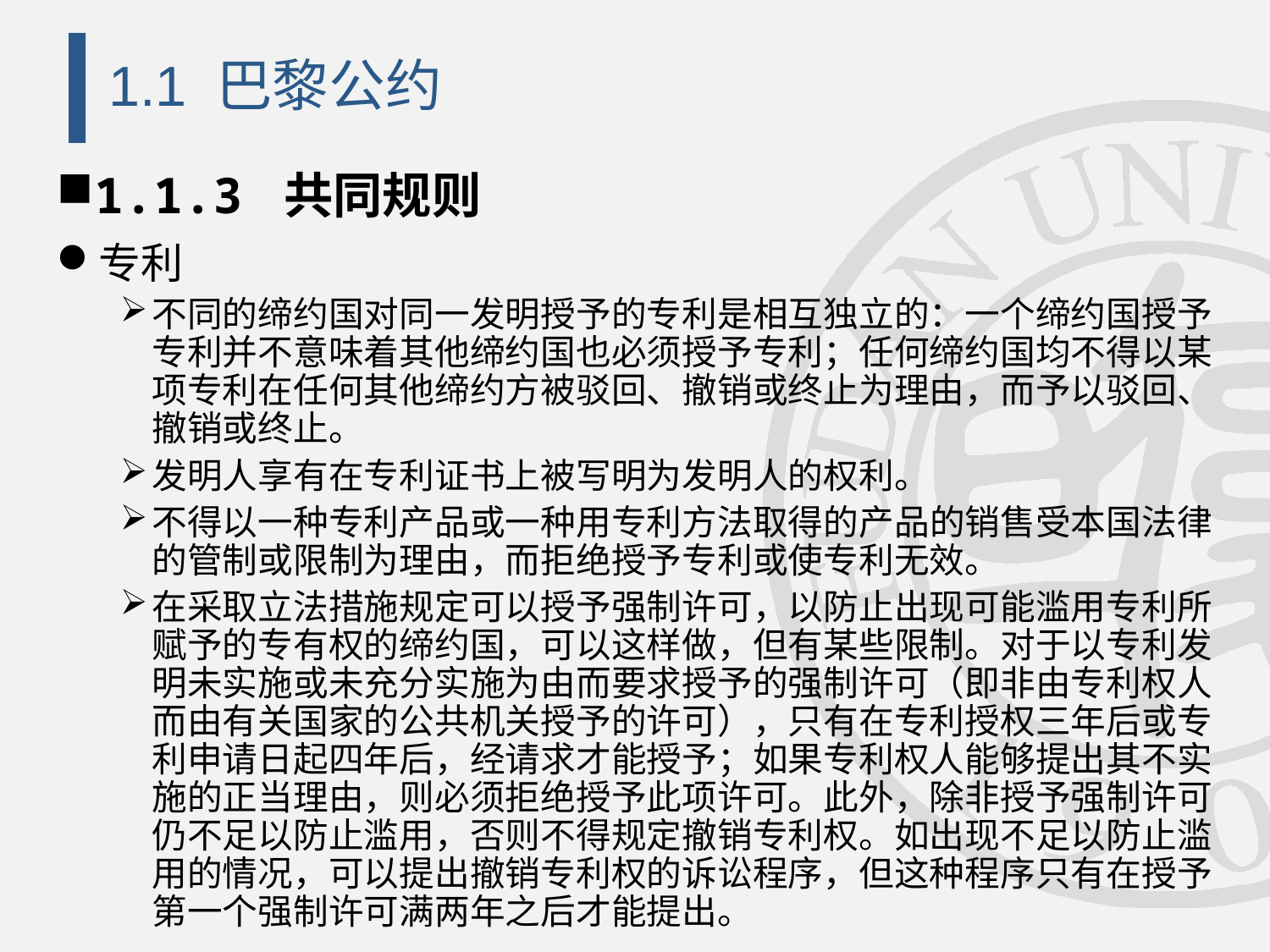

# 1.1 巴黎公约
1.1.3 共同规则
专利
不同的缔约国对同一发明授予的专利是相互独立的：一个缔约国授予专利并不意味着其他缔约国也必须授予专利；任何缔约国均不得以某项专利在任何其他缔约方被驳回、撤销或终止为理由，而予以驳回、撤销或终止。
发明人享有在专利证书上被写明为发明人的权利。
不得以一种专利产品或一种用专利方法取得的产品的销售受本国法律的管制或限制为理由，而拒绝授予专利或使专利无效。
在采取立法措施规定可以授予强制许可，以防止出现可能滥用专利所赋予的专有权的缔约国，可以这样做，但有某些限制。对于以专利发明未实施或未充分实施为由而要求授予的强制许可（即非由专利权人而由有关国家的公共机关授予的许可），只有在专利授权三年后或专利申请日起四年后，经请求才能授予；如果专利权人能够提出其不实施的正当理由，则必须拒绝授予此项许可。此外，除非授予强制许可仍不足以防止滥用，否则不得规定撤销专利权。如出现不足以防止滥用的情况，可以提出撤销专利权的诉讼程序，但这种程序只有在授予第一个强制许可满两年之后才能提出。